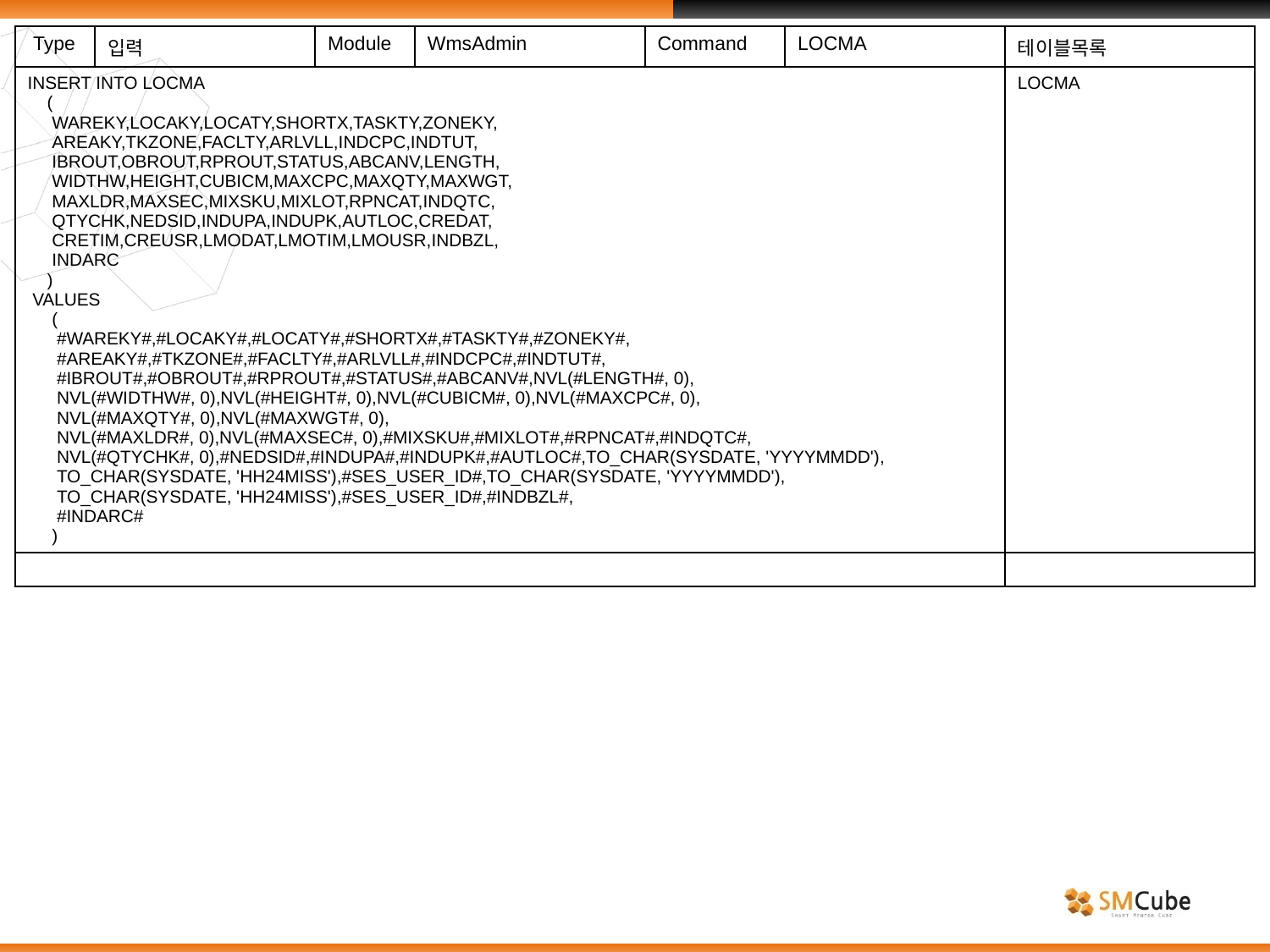

| Type | 입력 | Module | WmsAdmin | Command | LOCMA | 테이블목록 |
| --- | --- | --- | --- | --- | --- | --- |
| INSERT INTO LOCMA ( WAREKY,LOCAKY,LOCATY,SHORTX,TASKTY,ZONEKY, AREAKY,TKZONE,FACLTY,ARLVLL,INDCPC,INDTUT, IBROUT,OBROUT,RPROUT,STATUS,ABCANV,LENGTH, WIDTHW,HEIGHT,CUBICM,MAXCPC,MAXQTY,MAXWGT, MAXLDR,MAXSEC,MIXSKU,MIXLOT,RPNCAT,INDQTC, QTYCHK,NEDSID,INDUPA,INDUPK,AUTLOC,CREDAT, CRETIM,CREUSR,LMODAT,LMOTIM,LMOUSR,INDBZL, INDARC ) VALUES ( #WAREKY#,#LOCAKY#,#LOCATY#,#SHORTX#,#TASKTY#,#ZONEKY#, #AREAKY#,#TKZONE#,#FACLTY#,#ARLVLL#,#INDCPC#,#INDTUT#, #IBROUT#,#OBROUT#,#RPROUT#,#STATUS#,#ABCANV#,NVL(#LENGTH#, 0), NVL(#WIDTHW#, 0),NVL(#HEIGHT#, 0),NVL(#CUBICM#, 0),NVL(#MAXCPC#, 0), NVL(#MAXQTY#, 0),NVL(#MAXWGT#, 0), NVL(#MAXLDR#, 0),NVL(#MAXSEC#, 0),#MIXSKU#,#MIXLOT#,#RPNCAT#,#INDQTC#, NVL(#QTYCHK#, 0),#NEDSID#,#INDUPA#,#INDUPK#,#AUTLOC#,TO\_CHAR(SYSDATE, 'YYYYMMDD'), TO\_CHAR(SYSDATE, 'HH24MISS'),#SES\_USER\_ID#,TO\_CHAR(SYSDATE, 'YYYYMMDD'), TO\_CHAR(SYSDATE, 'HH24MISS'),#SES\_USER\_ID#,#INDBZL#, #INDARC# ) |  |  |  |  |  | LOCMA |
|  |  |  |  |  |  |  |